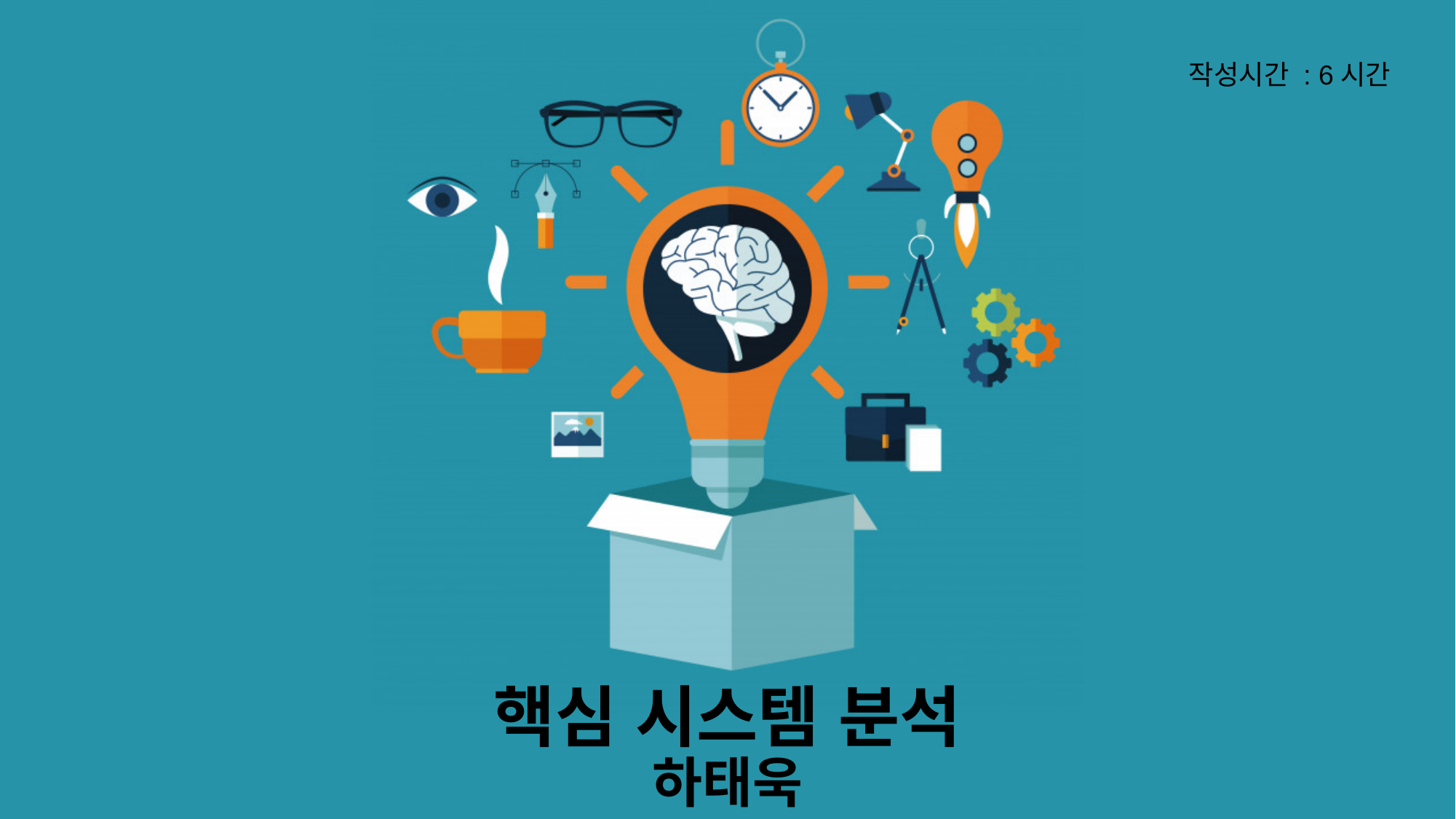

작성시간 : 6시간
# 핵심 시스템 분석 하태욱